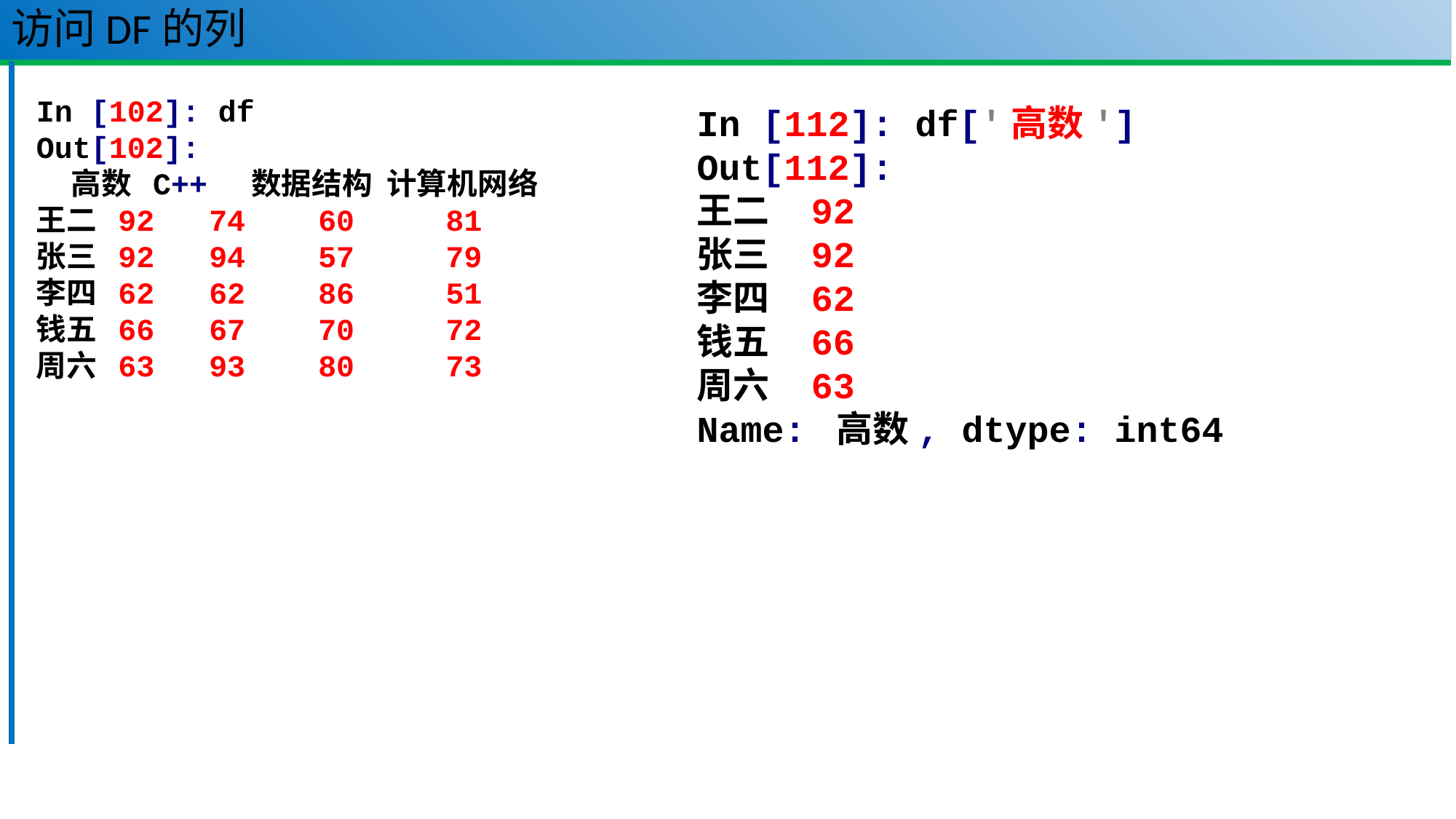

# 访问DF的列
In [102]: df
Out[102]:
    高数  C++  数据结构  计算机网络
王二  92   74    60     81
张三  92   94    57     79
李四  62   62    86     51
钱五  66   67    70     72
周六  63   93    80     73
In [112]: df['高数']
Out[112]:
王二    92
张三    92
李四    62
钱五    66
周六    63
Name: 高数, dtype: int64